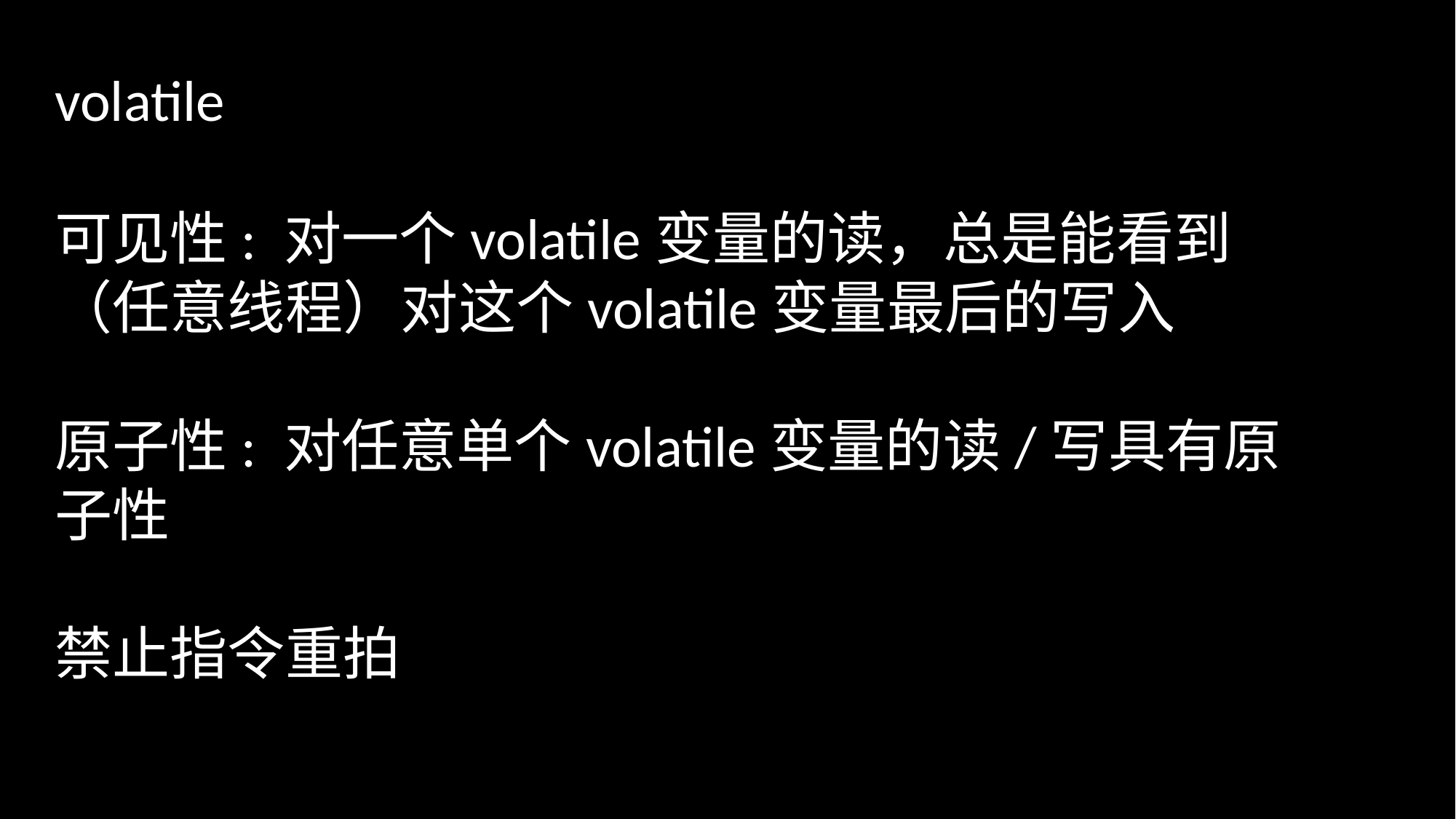

volatile

可见性: 对一个volatile变量的读，总是能看到（任意线程）对这个volatile变量最后的写入

原子性: 对任意单个volatile变量的读/写具有原子性

禁止指令重拍